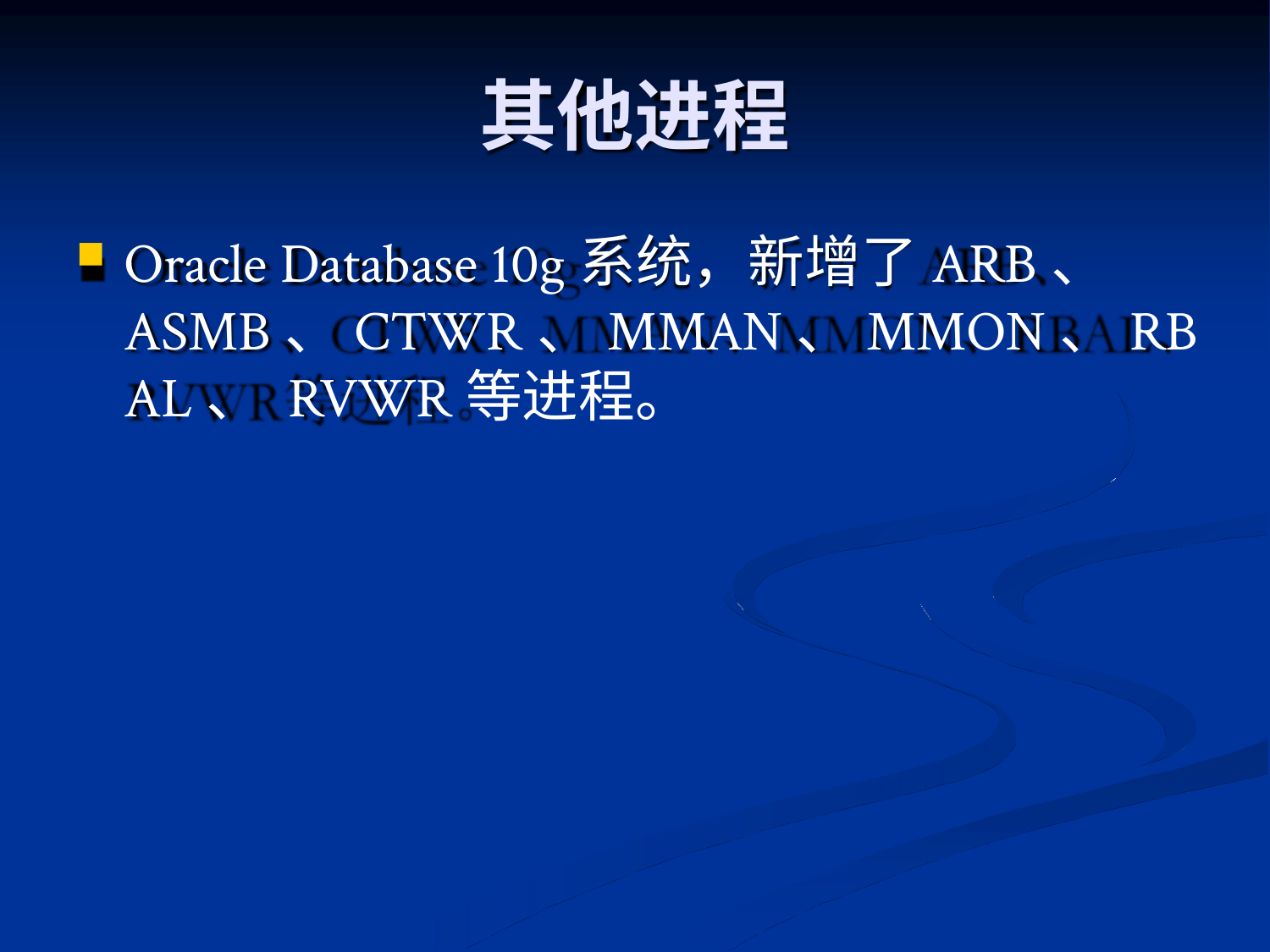

# 其他进程

Oracle Database 10g系统，新增了ARB、 ASMB、CTWR、MMAN、MMON、RBAL、 RVWR等进程。